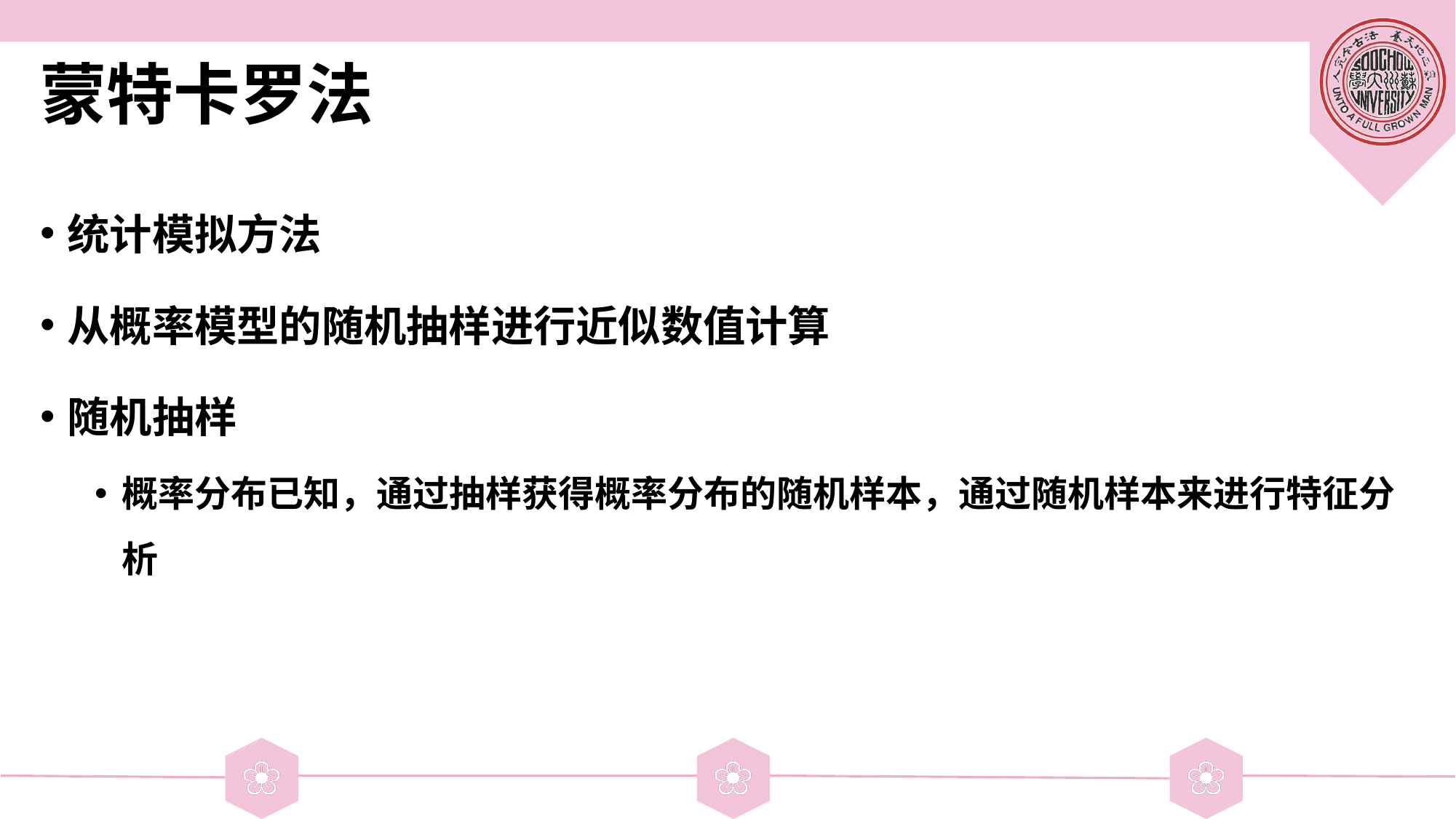

# 蒙特卡罗法
统计模拟方法
从概率模型的随机抽样进行近似数值计算
随机抽样
概率分布已知，通过抽样获得概率分布的随机样本，通过随机样本来进行特征分析